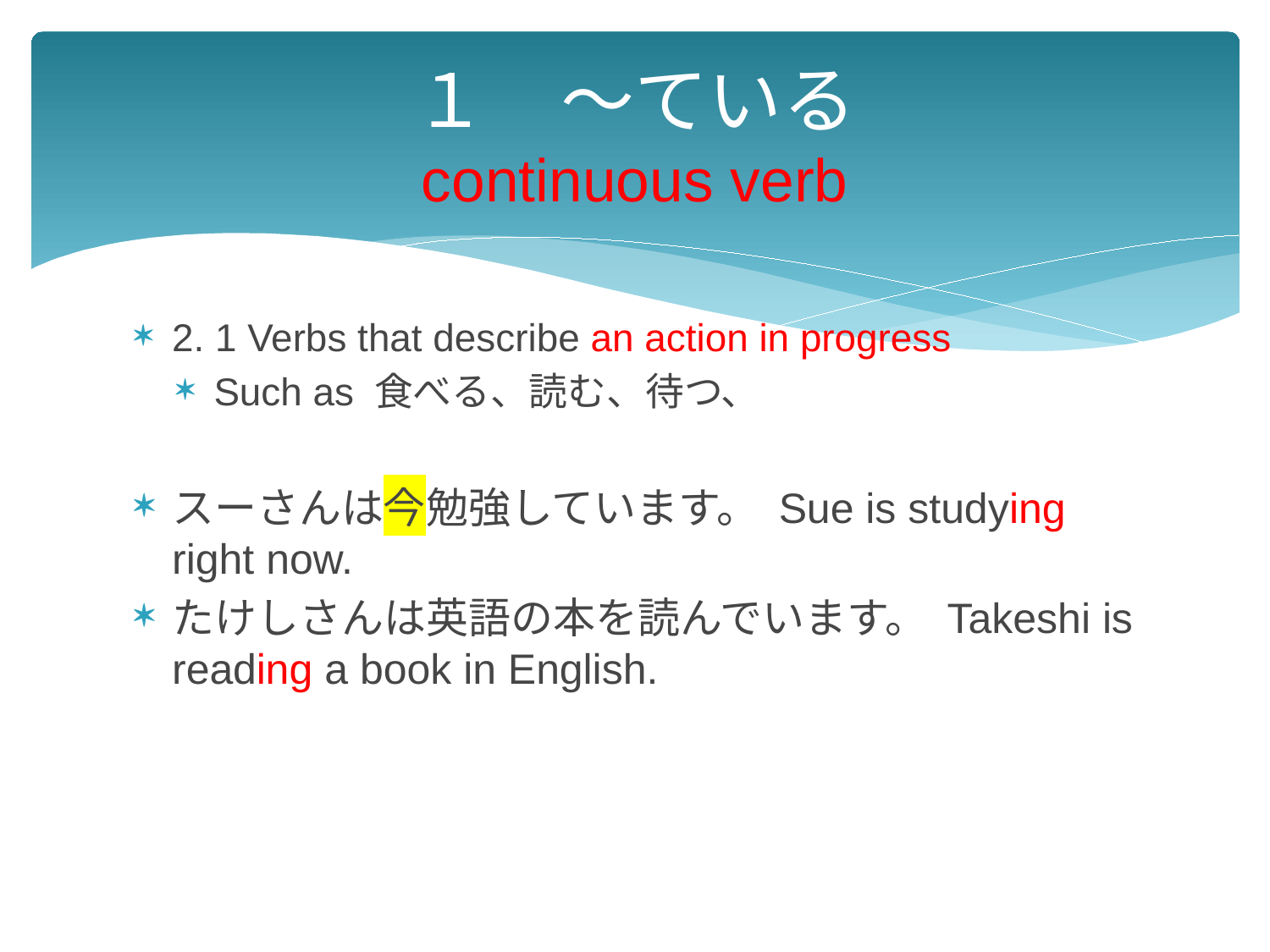

# １　～ている continuous verb
2. 1 Verbs that describe an action in progress
Such as 食べる、読む、待つ、

スーさんは今勉強しています。 Sue is studying right now.
たけしさんは英語の本を読んでいます。 Takeshi is reading a book in English.